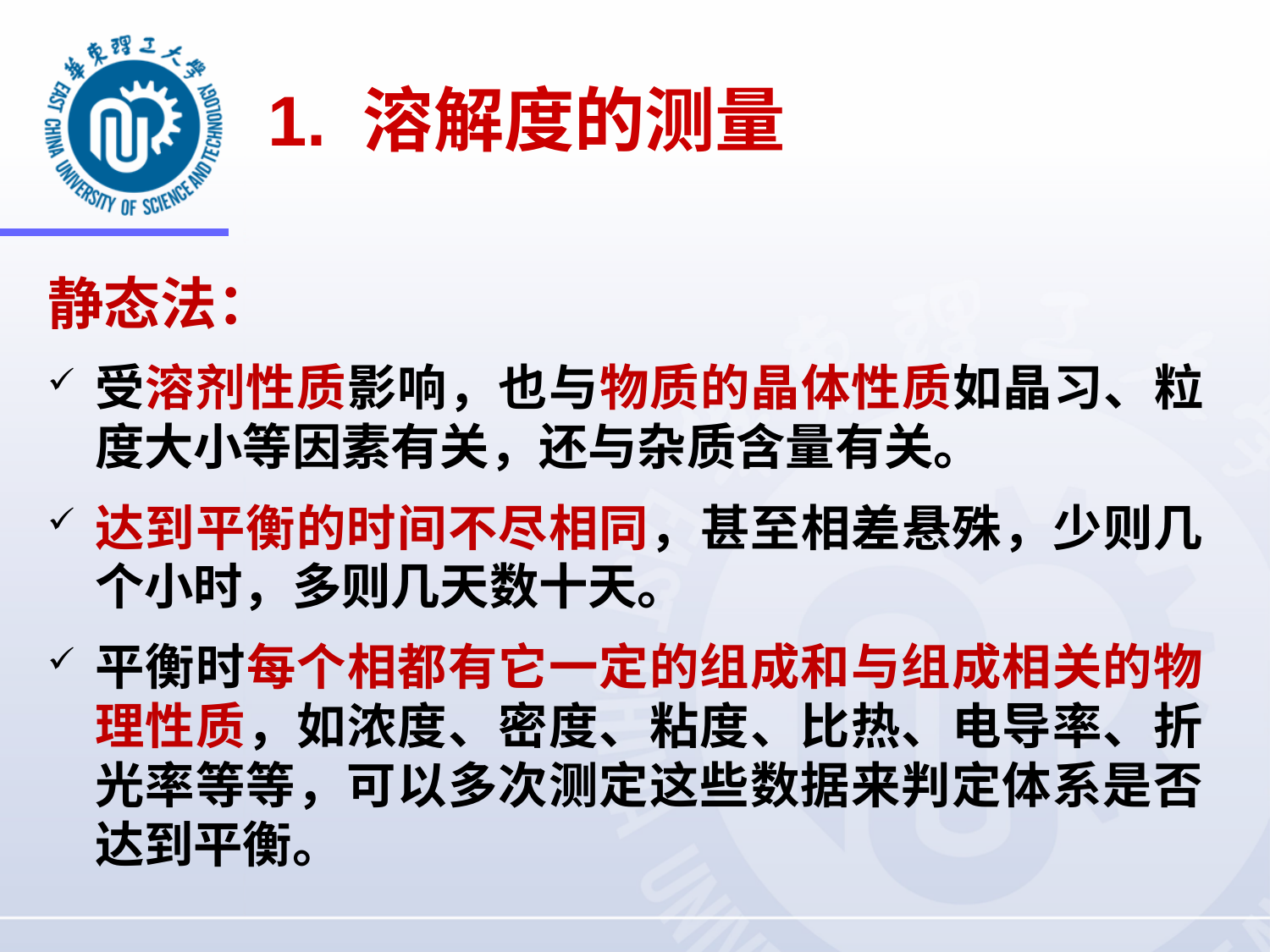

# 1. 溶解度的测量
静态法：
受溶剂性质影响，也与物质的晶体性质如晶习、粒度大小等因素有关，还与杂质含量有关。
达到平衡的时间不尽相同，甚至相差悬殊，少则几个小时，多则几天数十天。
平衡时每个相都有它一定的组成和与组成相关的物理性质，如浓度、密度、粘度、比热、电导率、折光率等等，可以多次测定这些数据来判定体系是否达到平衡。